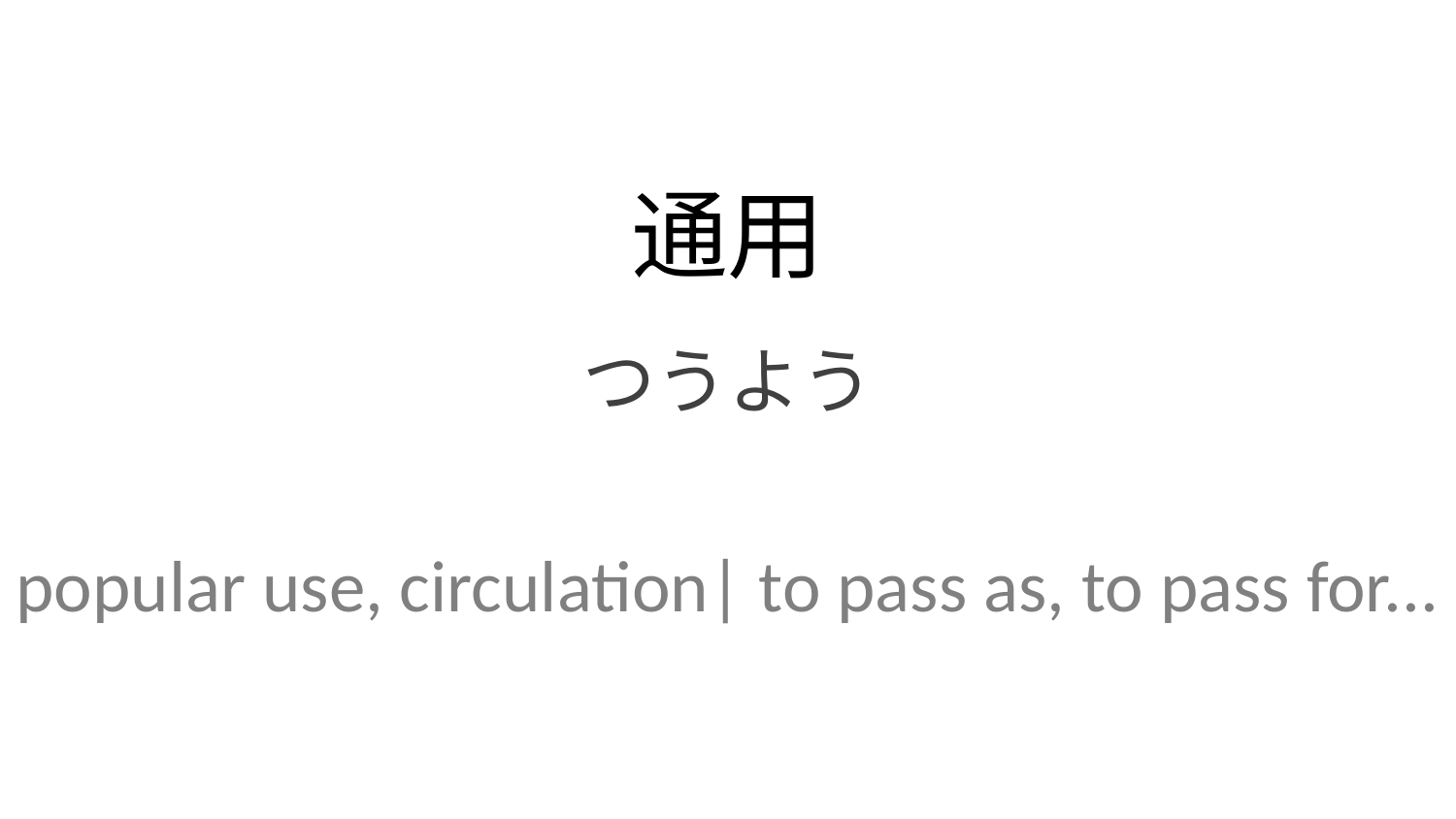

通用

つうよう
popular use, circulation| to pass as, to pass for...